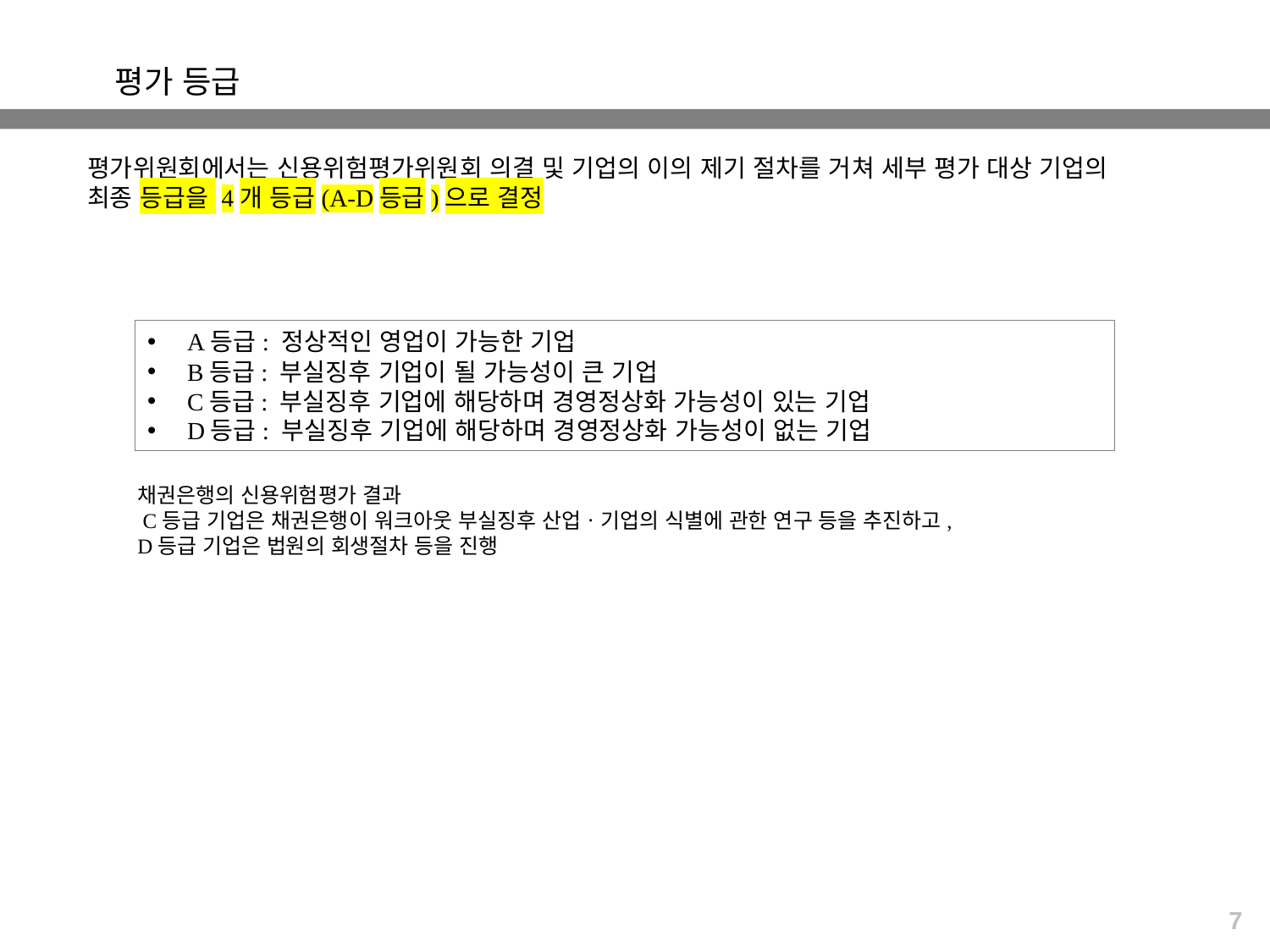

평가 등급

평가위원회에서는 신용위험평가위원회 의결 및 기업의 이의 제기 절차를 거쳐 세부 평가 대상 기업의 최종 등급을 4개 등급(A-D등급)으로 결정
A등급: 정상적인 영업이 가능한 기업
B등급: 부실징후 기업이 될 가능성이 큰 기업
C등급: 부실징후 기업에 해당하며 경영정상화 가능성이 있는 기업
D등급: 부실징후 기업에 해당하며 경영정상화 가능성이 없는 기업
채권은행의 신용위험평가 결과
 C등급 기업은 채권은행이 워크아웃 부실징후 산업ㆍ기업의 식별에 관한 연구 등을 추진하고,
D등급 기업은 법원의 회생절차 등을 진행
7